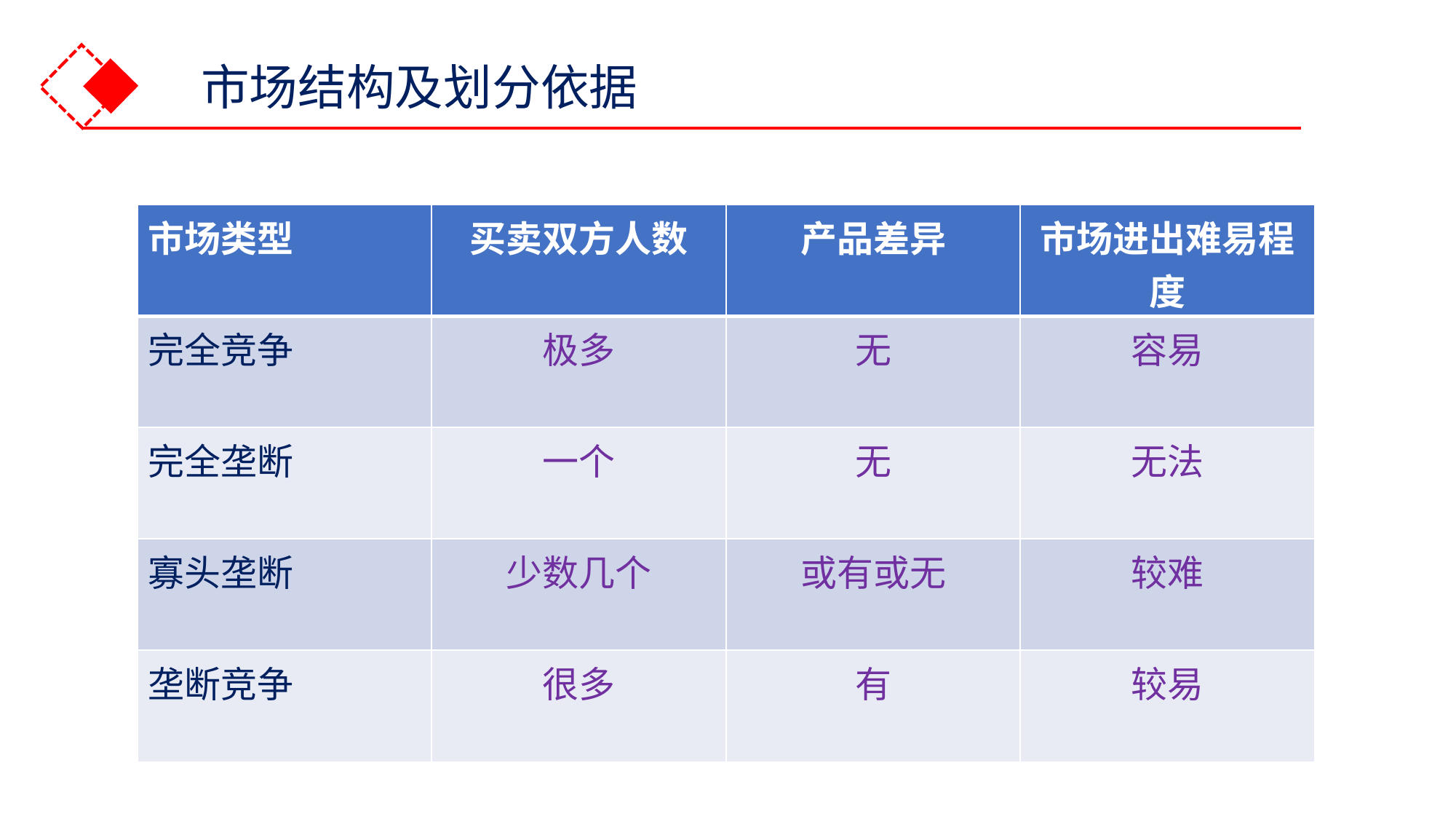

市场结构及划分依据

| 市场类型 | 买卖双方人数 | 产品差异 | 市场进出难易程度 |
| --- | --- | --- | --- |
| 完全竞争 | 极多 | 无 | 容易 |
| 完全垄断 | 一个 | 无 | 无法 |
| 寡头垄断 | 少数几个 | 或有或无 | 较难 |
| 垄断竞争 | 很多 | 有 | 较易 |